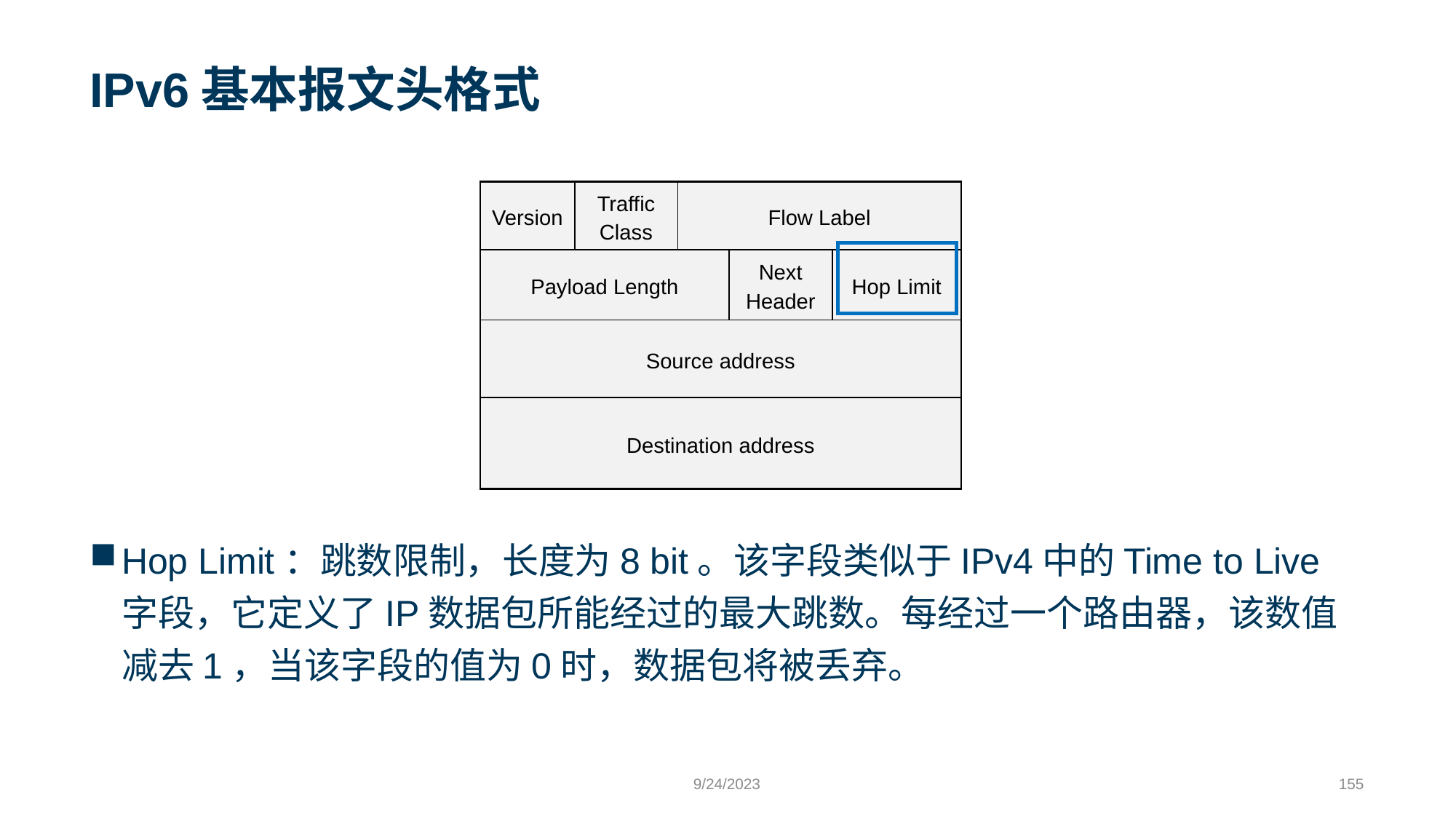

# IPv6基本报文头格式
| Version | Traffic Class | Flow Label |  |  |
| --- | --- | --- | --- | --- |
| Payload Length |  |  | Next Header | Hop Limit |
| Source address |  |  |  |  |
| Destination address |  |  |  |  |

Hop Limit：跳数限制，长度为8 bit。该字段类似于IPv4中的Time to Live字段，它定义了IP数据包所能经过的最大跳数。每经过一个路由器，该数值减去1，当该字段的值为0时，数据包将被丢弃。

9/24/2023
155